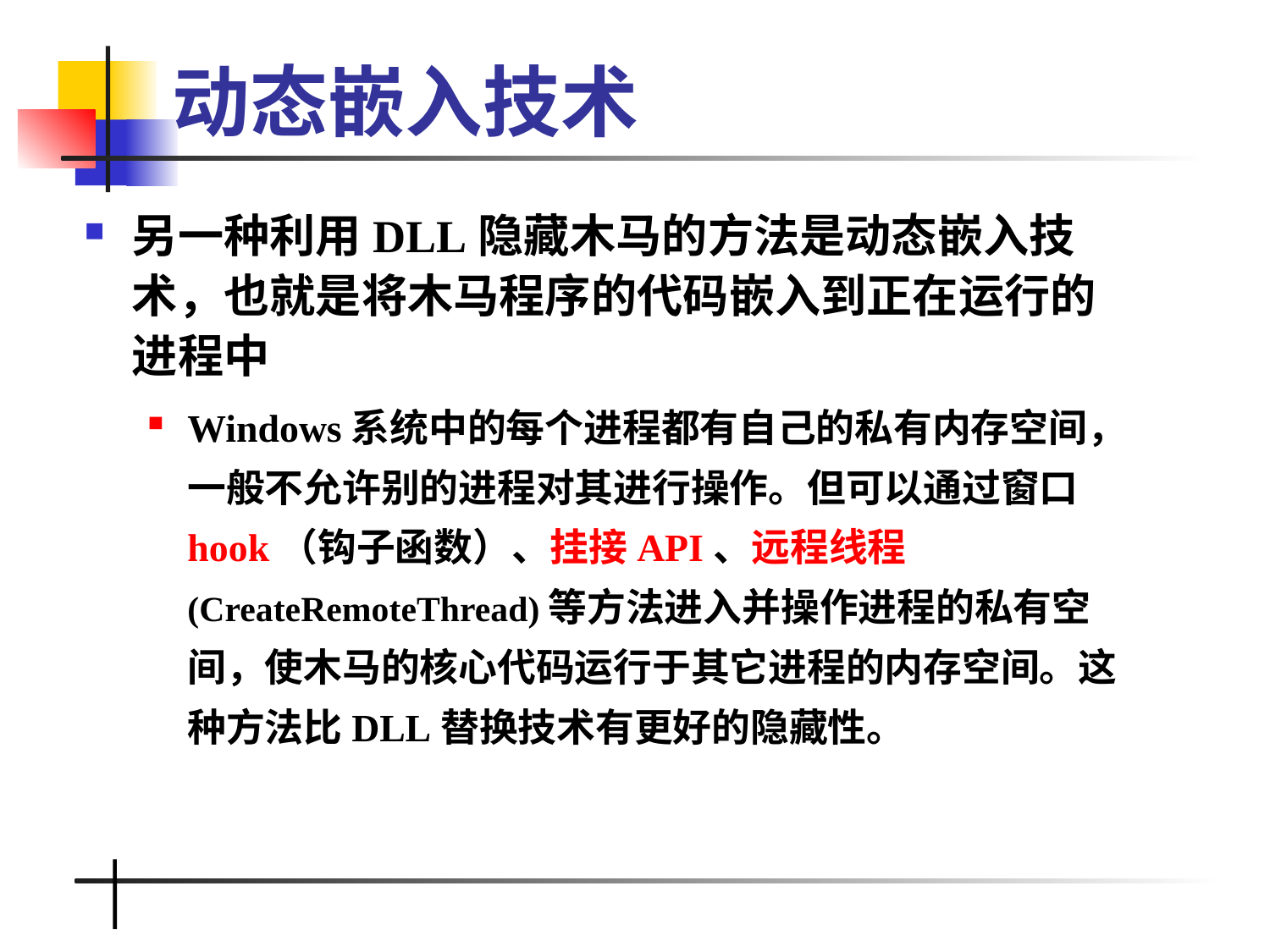

# 动态嵌入技术
另一种利用DLL隐藏木马的方法是动态嵌入技术，也就是将木马程序的代码嵌入到正在运行的进程中
Windows系统中的每个进程都有自己的私有内存空间，一般不允许别的进程对其进行操作。但可以通过窗口hook（钩子函数）、挂接API、远程线程(CreateRemoteThread)等方法进入并操作进程的私有空间，使木马的核心代码运行于其它进程的内存空间。这种方法比DLL替换技术有更好的隐藏性。